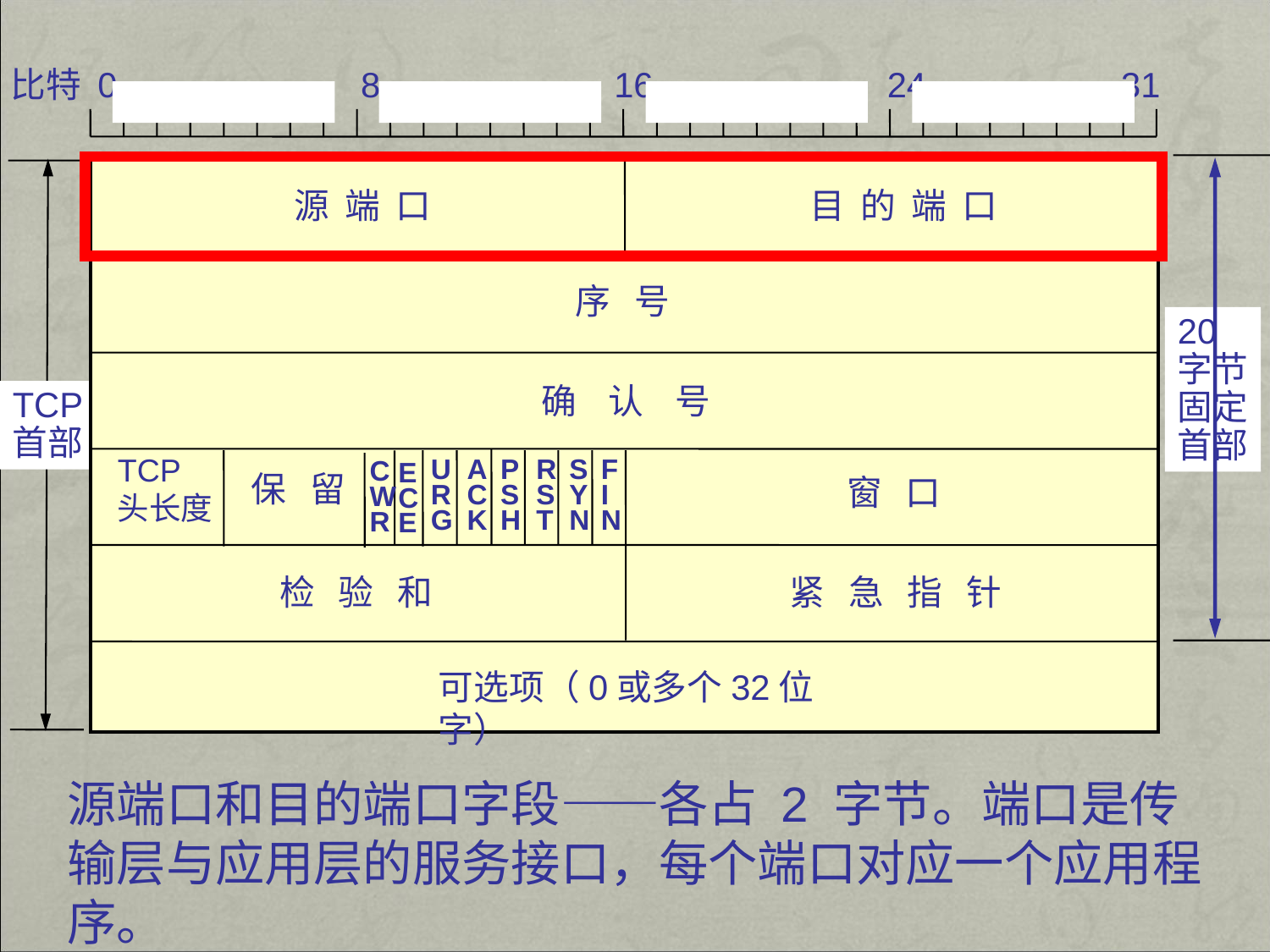

比特 0                         8                        16                        24                    31

源  端  口
目  的  端  口

序   号

确    认    号
TCP
首部
TCP头长度

U
R
G
A
C
K
P
S
H
R
S
T
S
Y
N
F
I
N
C
W
R
E
C
E
保   留
窗   口

检   验   和
紧   急   指   针

可选项（0或多个32位字）

20
字节
固定
首部

源端口和目的端口字段——各占 2 字节。端口是传输层与应用层的服务接口，每个端口对应一个应用程序。
145